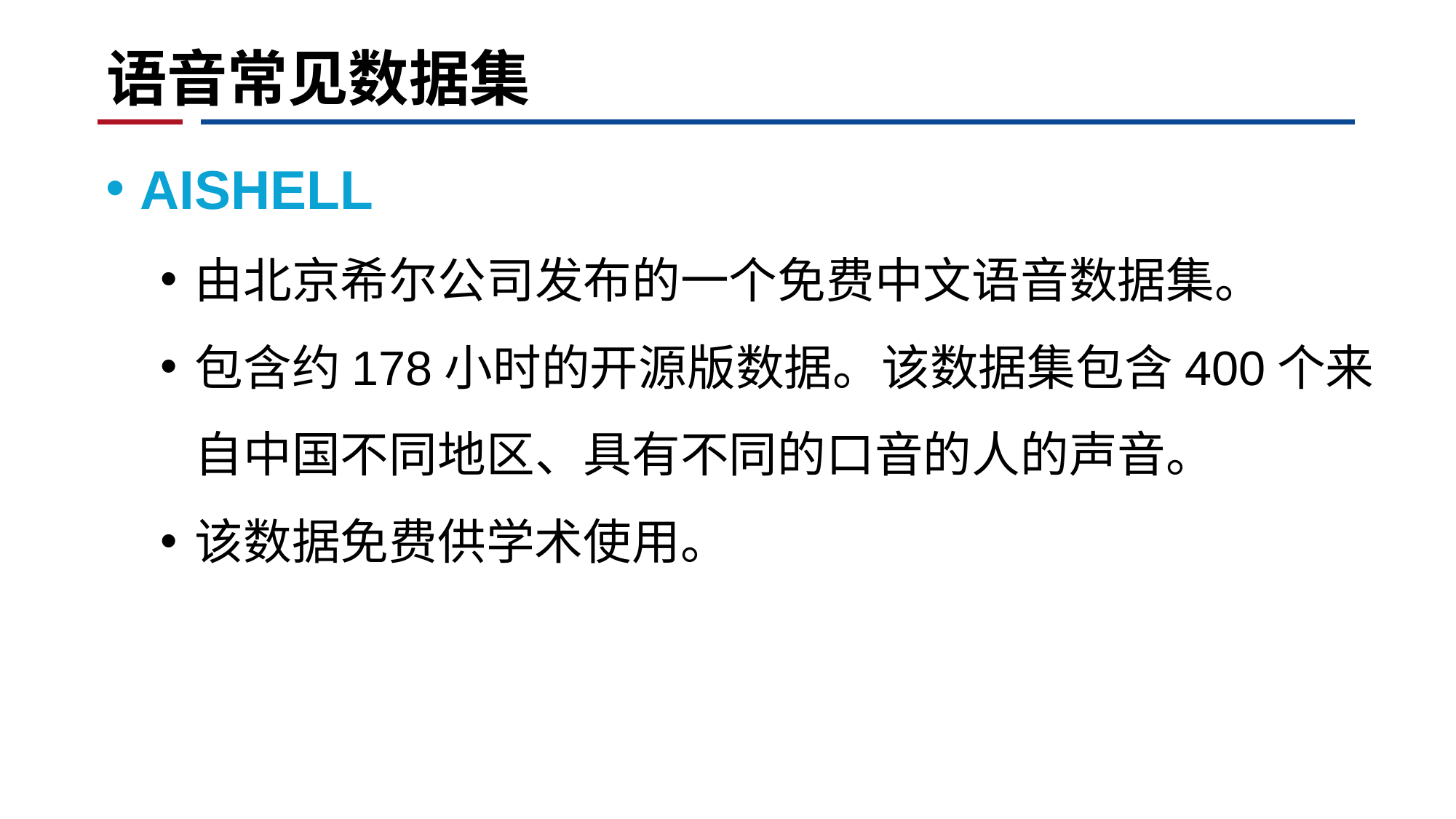

# 语音常见数据集
AISHELL
由北京希尔公司发布的一个免费中文语音数据集。
包含约178小时的开源版数据。该数据集包含400个来自中国不同地区、具有不同的口音的人的声音。
该数据免费供学术使用。

57